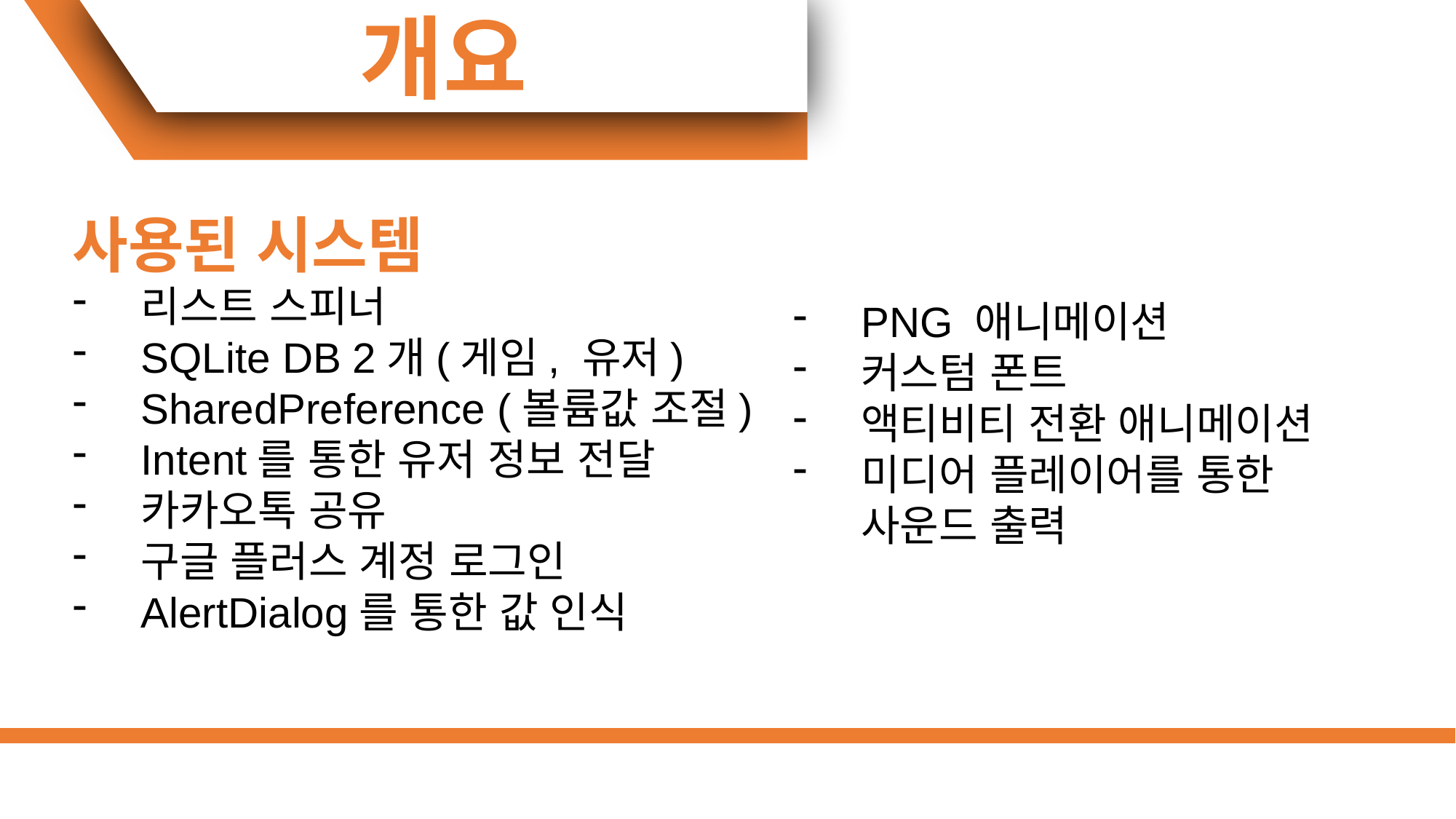

개요

사용된 시스템
리스트 스피너
SQLite DB 2개(게임, 유저)
SharedPreference (볼륨값 조절)
Intent를 통한 유저 정보 전달
카카오톡 공유
구글 플러스 계정 로그인
AlertDialog를 통한 값 인식
PNG 애니메이션
커스텀 폰트
액티비티 전환 애니메이션
미디어 플레이어를 통한 사운드 출력